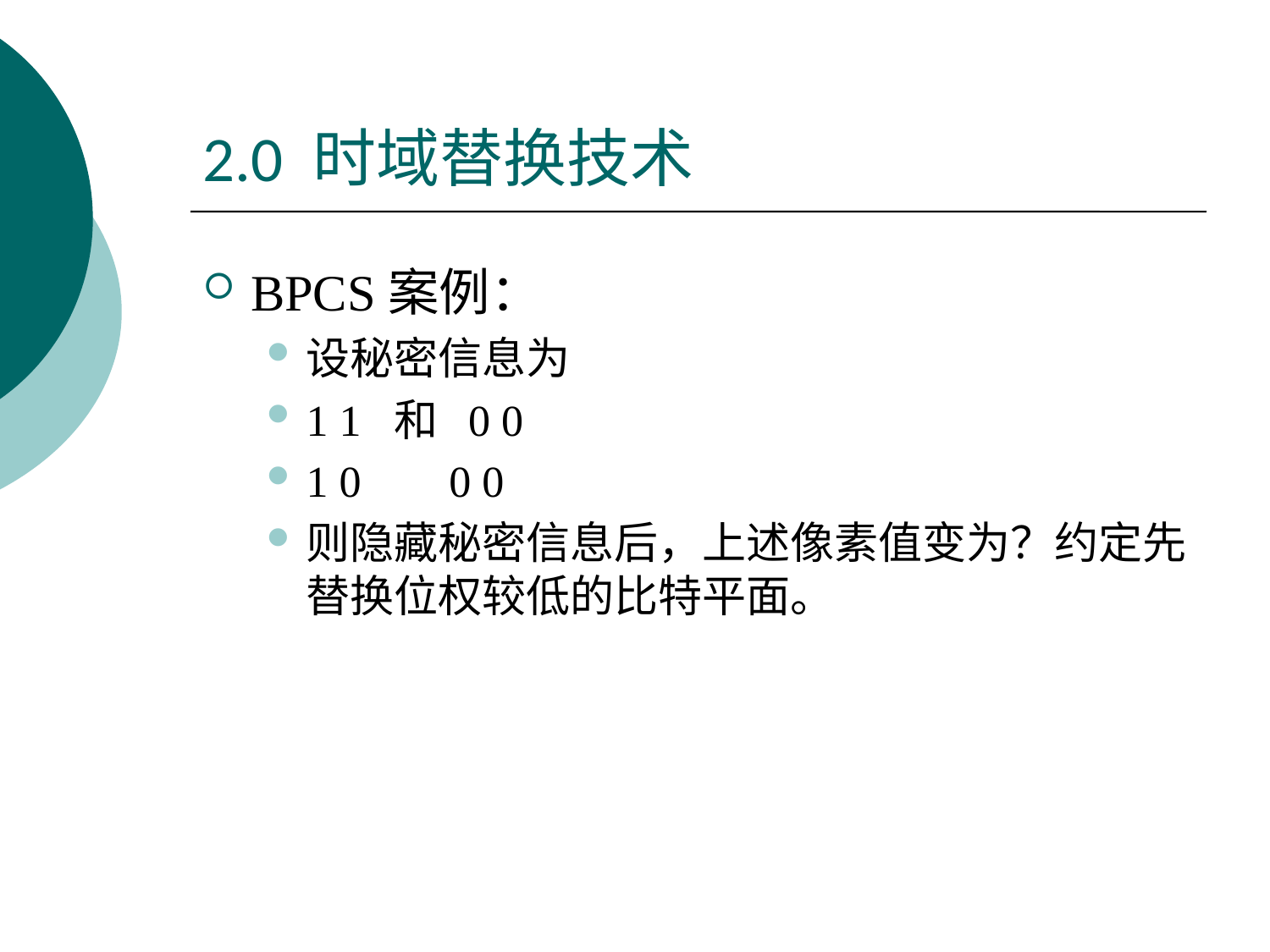

# 2.0 时域替换技术
BPCS案例：
设秘密信息为
1 1  和  0 0
1 0        0 0
则隐藏秘密信息后，上述像素值变为？约定先替换位权较低的比特平面。